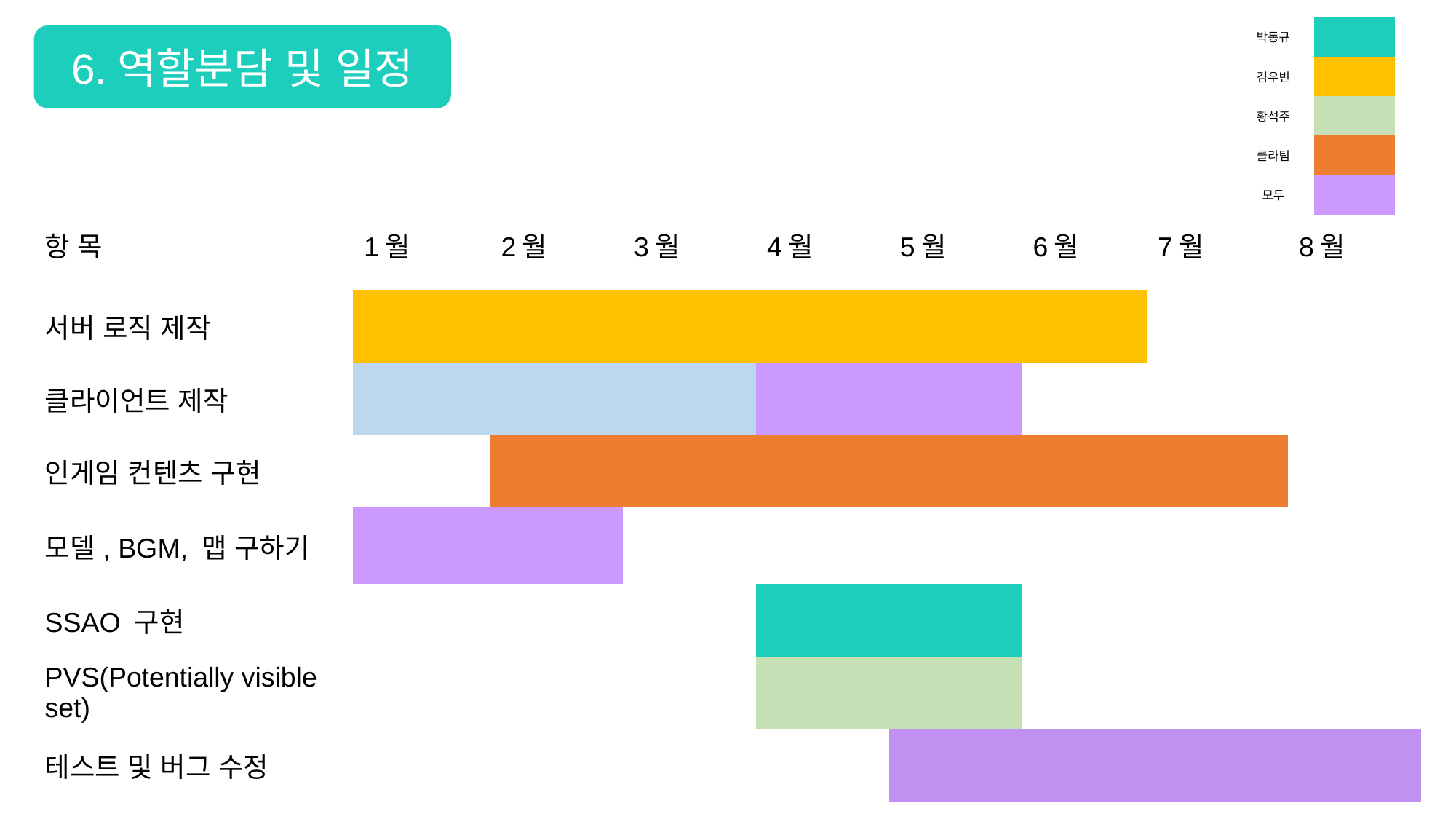

| 박동규 |  |
| --- | --- |
| 김우빈 |  |
| 황석주 |  |
| 클라팀 |  |
| 모두 |  |
6.역할분담 및 일정
| 항 목 | 1월 | 2월 | 3월 | 4월 | 5월 | 6월 | 7월 | 8월 |
| --- | --- | --- | --- | --- | --- | --- | --- | --- |
| 서버 로직 제작 |  |  |  |  |  |  |  |  |
| 클라이언트 제작 |  |  |  |  |  |  |  |  |
| 인게임 컨텐츠 구현 |  |  |  |  |  |  |  |  |
| 모델, BGM, 맵 구하기 |  |  |  |  |  |  |  |  |
| SSAO 구현 |  |  |  |  |  |  |  |  |
| PVS(Potentially visible set) |  |  |  |  |  |  |  |  |
| 테스트 및 버그 수정 |  |  |  |  |  |  |  |  |